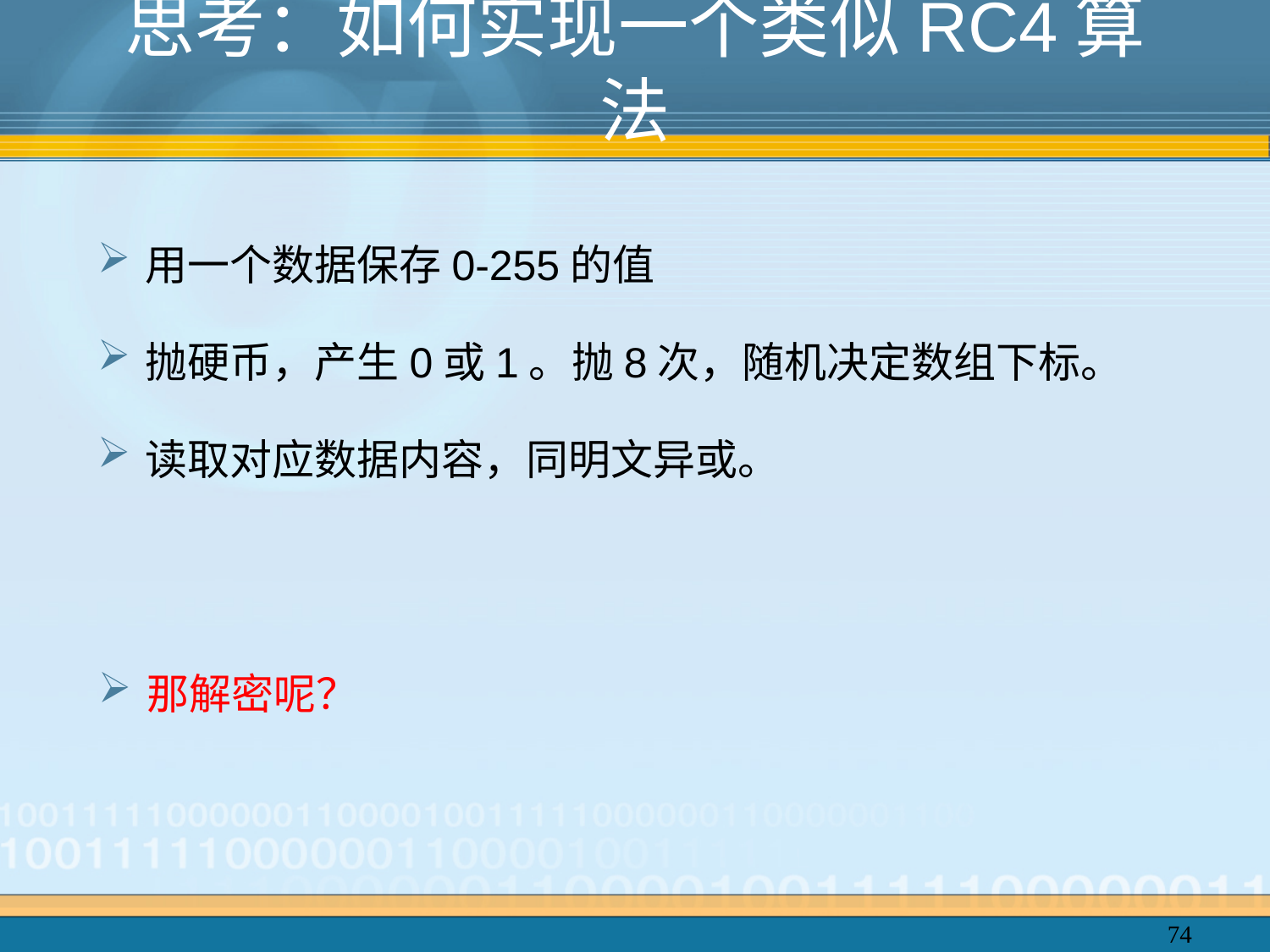

# 思考：如何实现一个类似RC4算法
用一个数据保存0-255的值
抛硬币，产生0或1。抛8次，随机决定数组下标。
读取对应数据内容，同明文异或。

那解密呢？
74